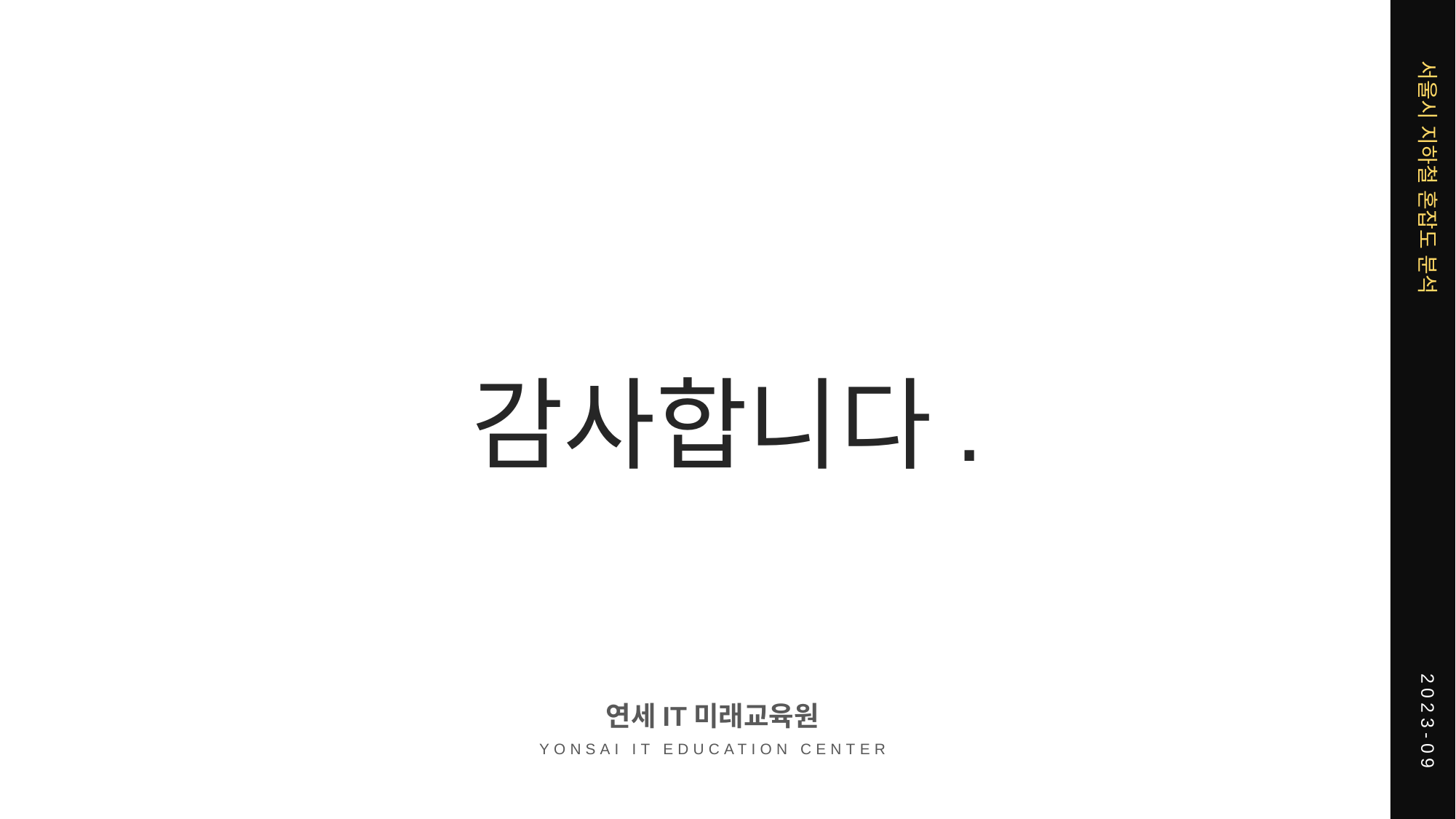

서울시 지하철 혼잡도 분석

감사합니다.
2023-09
연세IT미래교육원
YONSAI IT EDUCATION CENTER